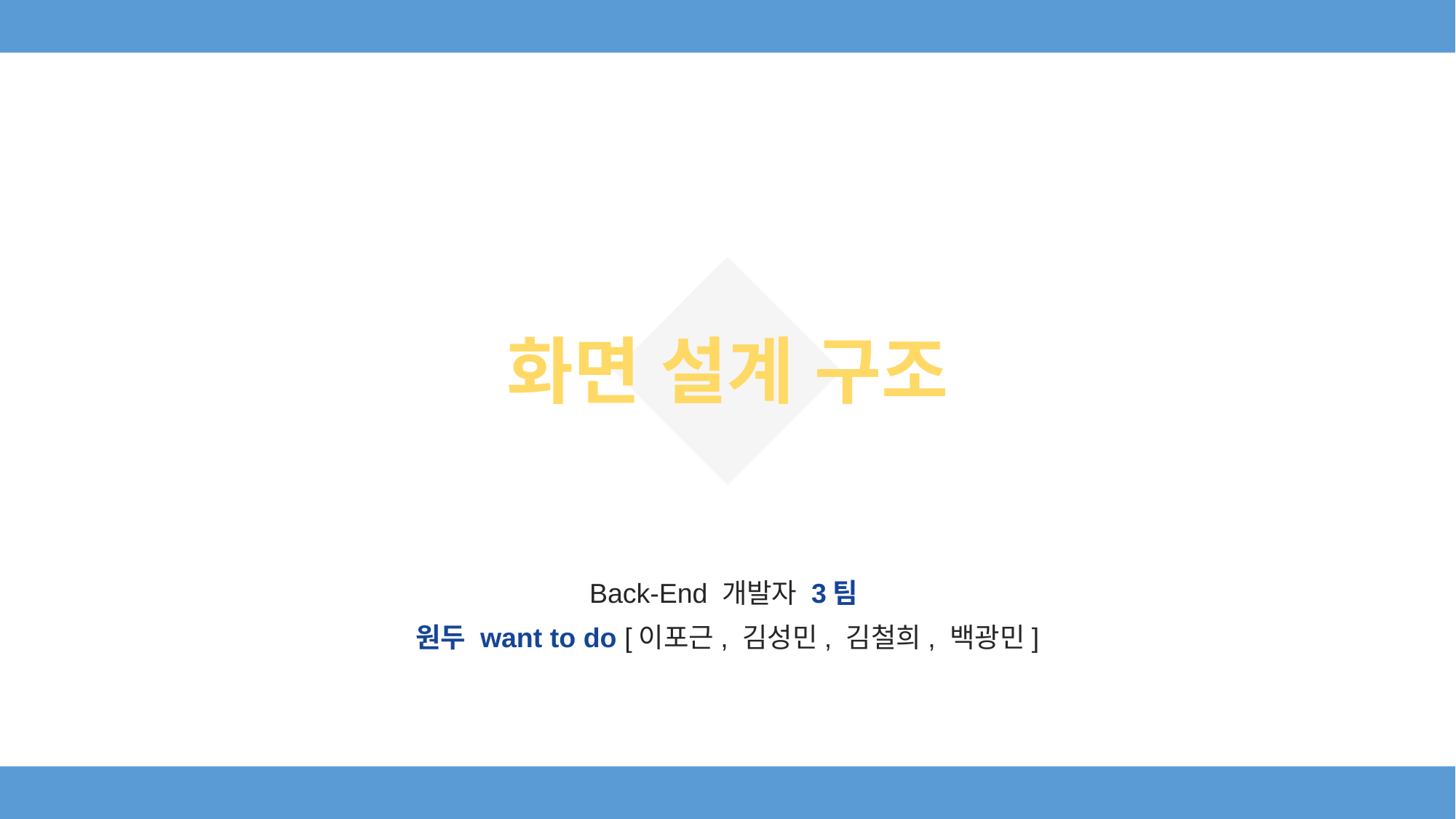

# 화면 설계 구조

Back-End 개발자 3팀
원두 want to do [이포근, 김성민, 김철희, 백광민]